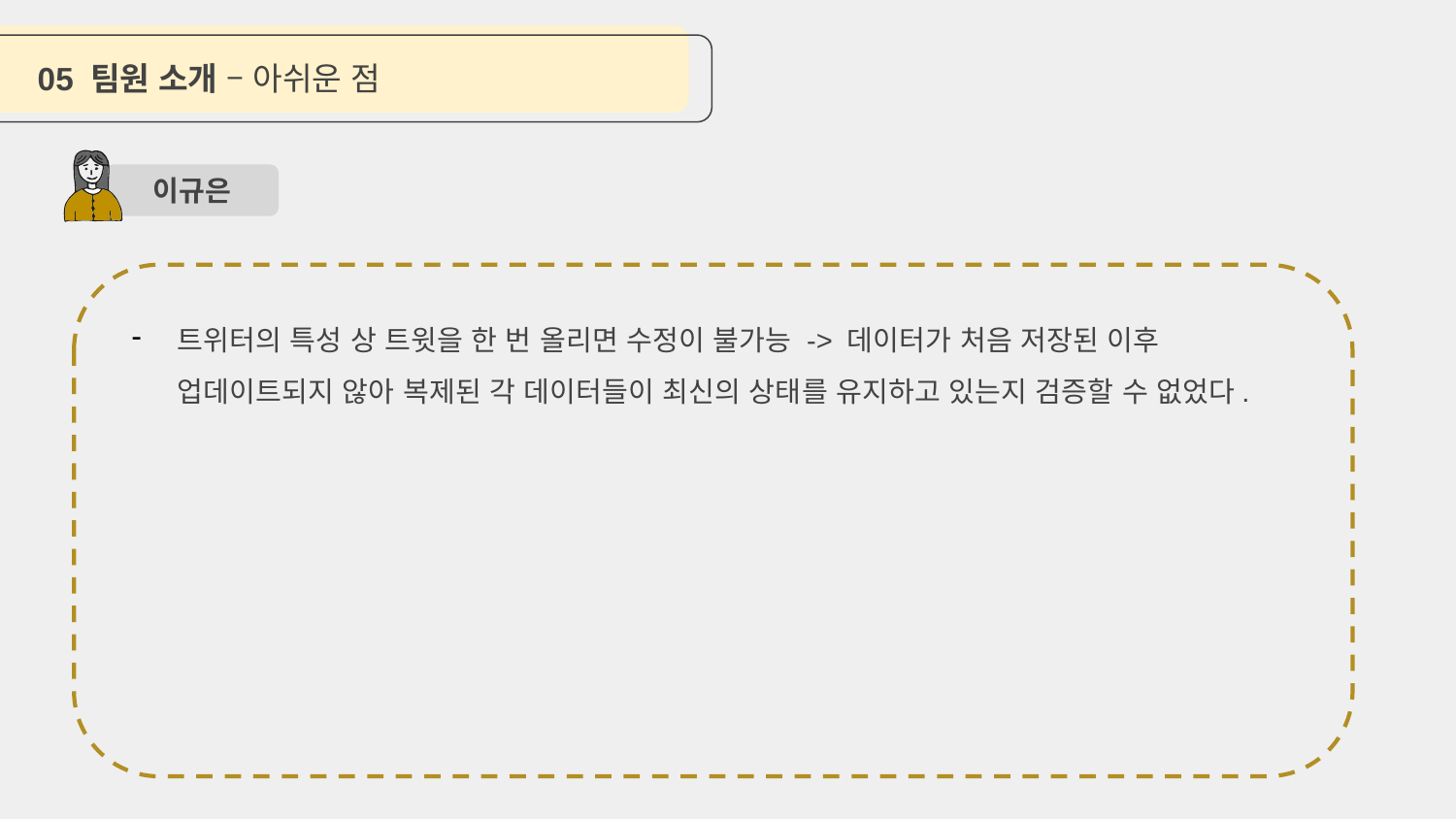

05 팀원 소개 – 아쉬운 점

이규은

트위터의 특성 상 트윗을 한 번 올리면 수정이 불가능 -> 데이터가 처음 저장된 이후 업데이트되지 않아 복제된 각 데이터들이 최신의 상태를 유지하고 있는지 검증할 수 없었다.